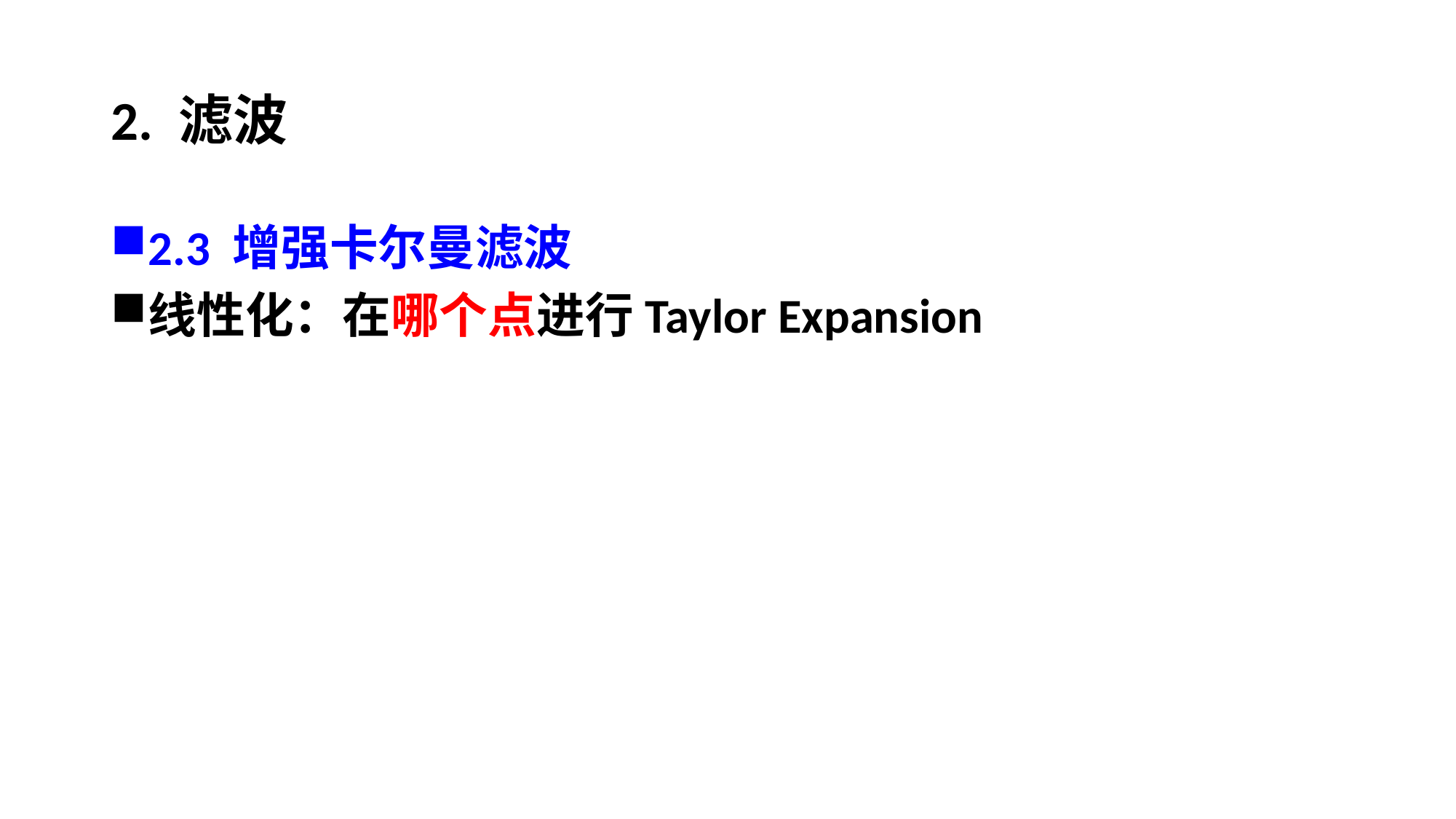

# 2. 滤波
2.3 增强卡尔曼滤波
线性化：在哪个点进行Taylor Expansion